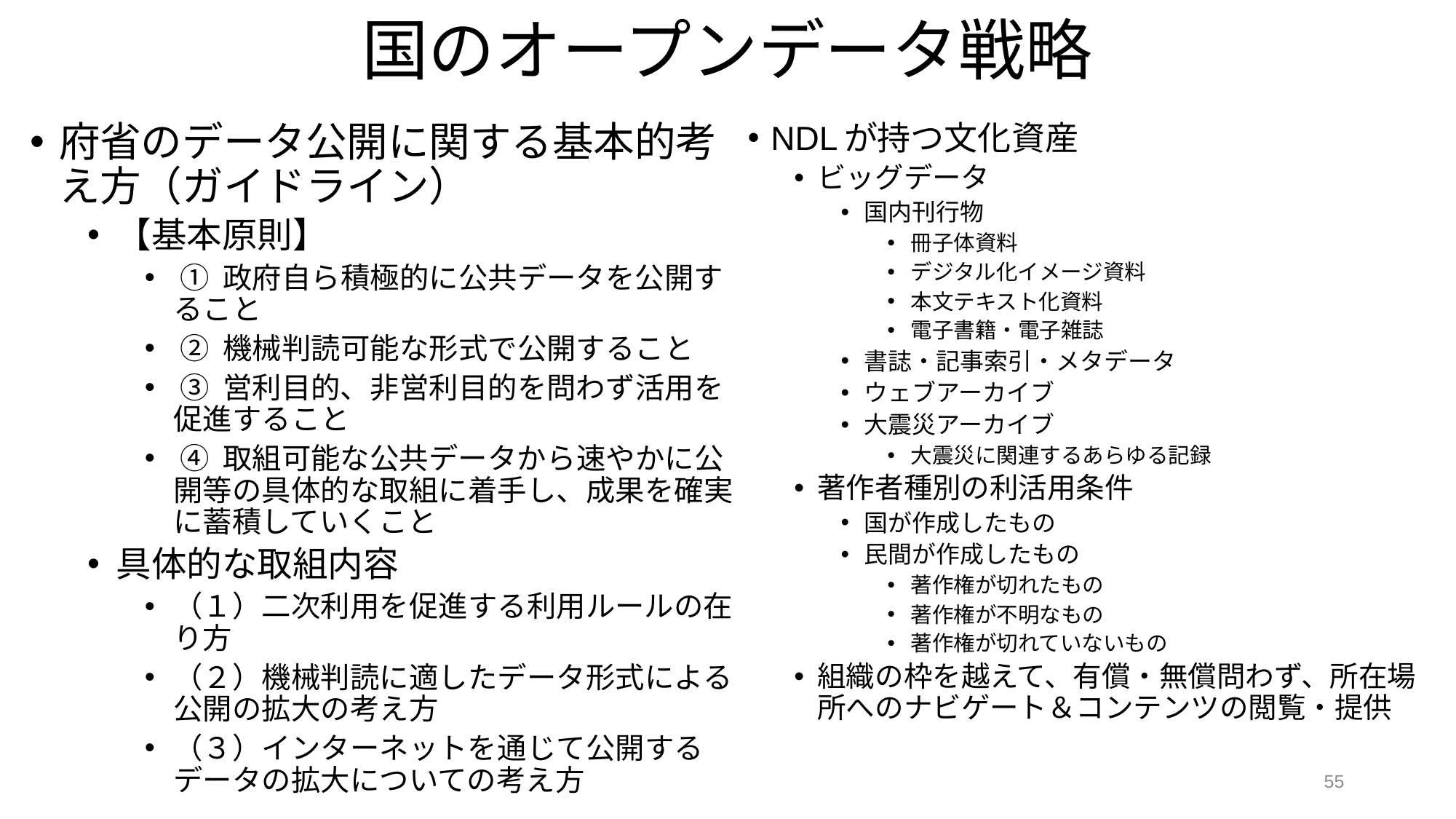

# 国のオープンデータ戦略
府省のデータ公開に関する基本的考え方（ガイドライン）
【基本原則】
 ① 政府自ら積極的に公共データを公開すること
 ② 機械判読可能な形式で公開すること
 ③ 営利目的、非営利目的を問わず活用を促進すること
 ④ 取組可能な公共データから速やかに公開等の具体的な取組に着手し、成果を確実に蓄積していくこと
具体的な取組内容
（１）二次利用を促進する利用ルールの在り方
（２）機械判読に適したデータ形式による公開の拡大の考え方
（３）インターネットを通じて公開するデータの拡大についての考え方
NDLが持つ文化資産
ビッグデータ
国内刊行物
冊子体資料
デジタル化イメージ資料
本文テキスト化資料
電子書籍・電子雑誌
書誌・記事索引・メタデータ
ウェブアーカイブ
大震災アーカイブ
大震災に関連するあらゆる記録
著作者種別の利活用条件
国が作成したもの
民間が作成したもの
著作権が切れたもの
著作権が不明なもの
著作権が切れていないもの
組織の枠を越えて、有償・無償問わず、所在場所へのナビゲート＆コンテンツの閲覧・提供

55